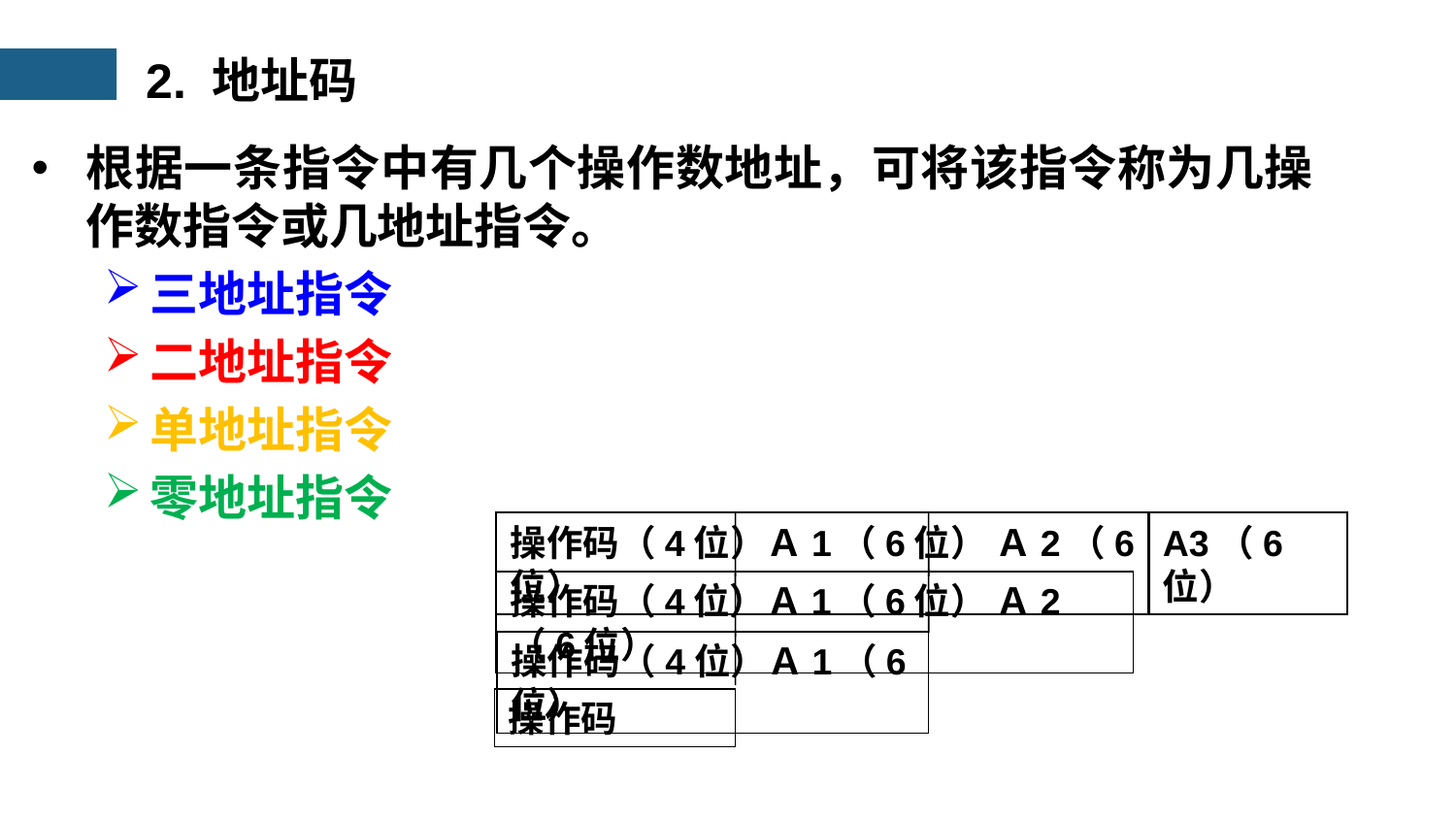

2. 地址码
根据一条指令中有几个操作数地址，可将该指令称为几操作数指令或几地址指令。
三地址指令
二地址指令
单地址指令
零地址指令
操作码（4位）Ａ1（6位） Ａ2（6位）

A3（6位）

操作码（4位）Ａ1（6位） Ａ2（6位）

操作码（4位）Ａ1（6位）
操作码